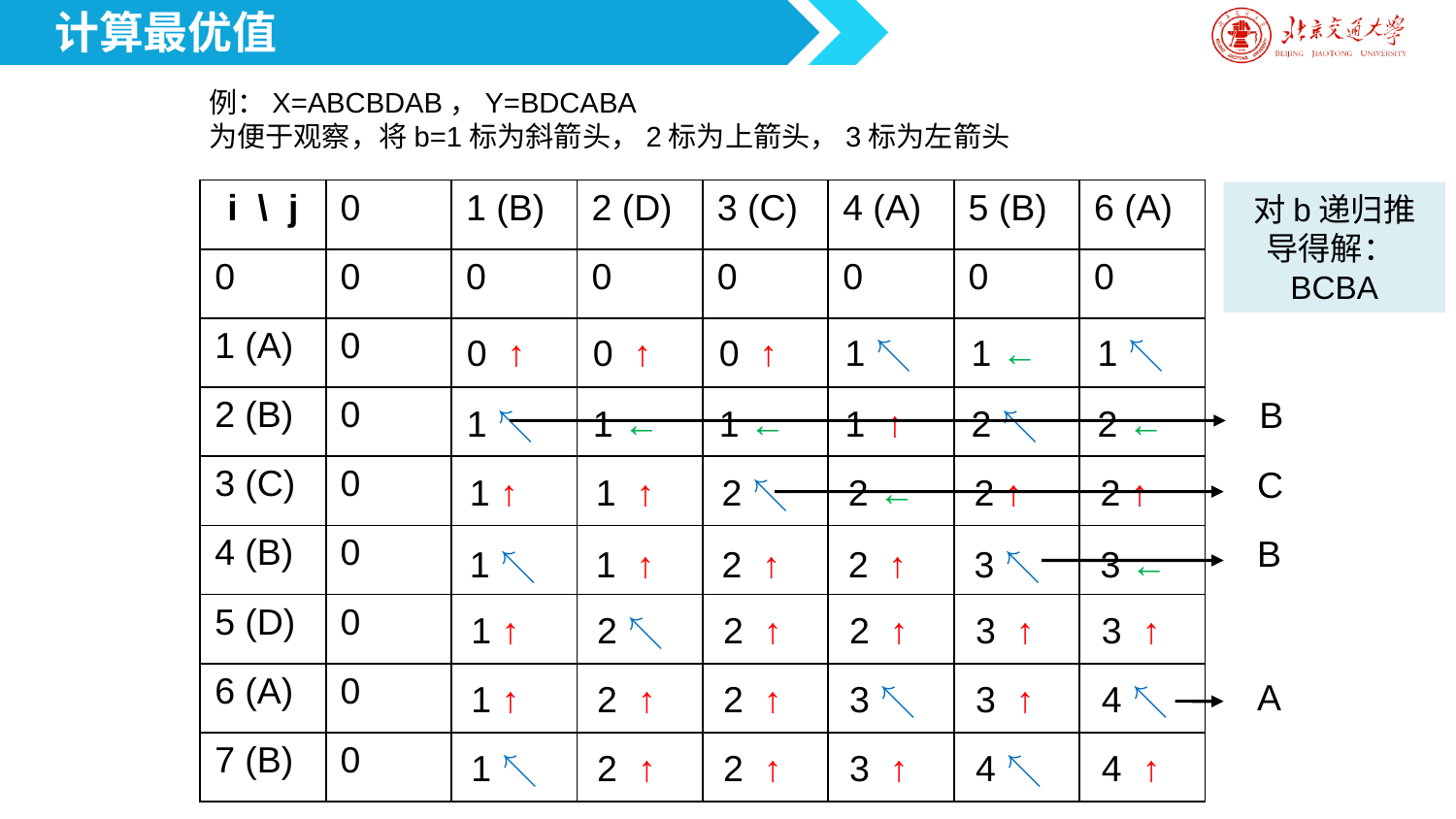

计算最优值
例：X=ABCBDAB，Y=BDCABA
为便于观察，将b=1标为斜箭头，2标为上箭头，3标为左箭头
| i \ j | 0 | 1 (B) | 2 (D) | 3 (C) | 4 (A) | 5 (B) | 6 (A) |
| --- | --- | --- | --- | --- | --- | --- | --- |
| 0 | 0 | 0 | 0 | 0 | 0 | 0 | 0 |
| 1 (A) | 0 |  |  |  |  |  |  |
| 2 (B) | 0 |  |  |  |  |  |  |
| 3 (C) | 0 |  |  |  |  |  |  |
| 4 (B) | 0 |  |  |  |  |  |  |
| 5 (D) | 0 |  |  |  |  |  |  |
| 6 (A) | 0 |  |  |  |  |  |  |
| 7 (B) | 0 |  |  |  |  |  |  |
对b递归推导得解：BCBA
0  ↑
0  ↑
0  ↑
1 ↖
1 ←
1 ↖
B

1 ↖
1 ←
1 ←
1  ↑
2 ↖
2 ←
C

1 ↑
1  ↑
2 ↖
2 ←
2 ↑
2 ↑
B

1 ↖
1  ↑
2  ↑
2  ↑
3 ↖
3 ←
1 ↑
2 ↖
2  ↑
2  ↑
3  ↑
3  ↑
A

1 ↑
2  ↑
2  ↑
3 ↖
3  ↑
4 ↖
1 ↖
2  ↑
2  ↑
3  ↑
4 ↖
4  ↑